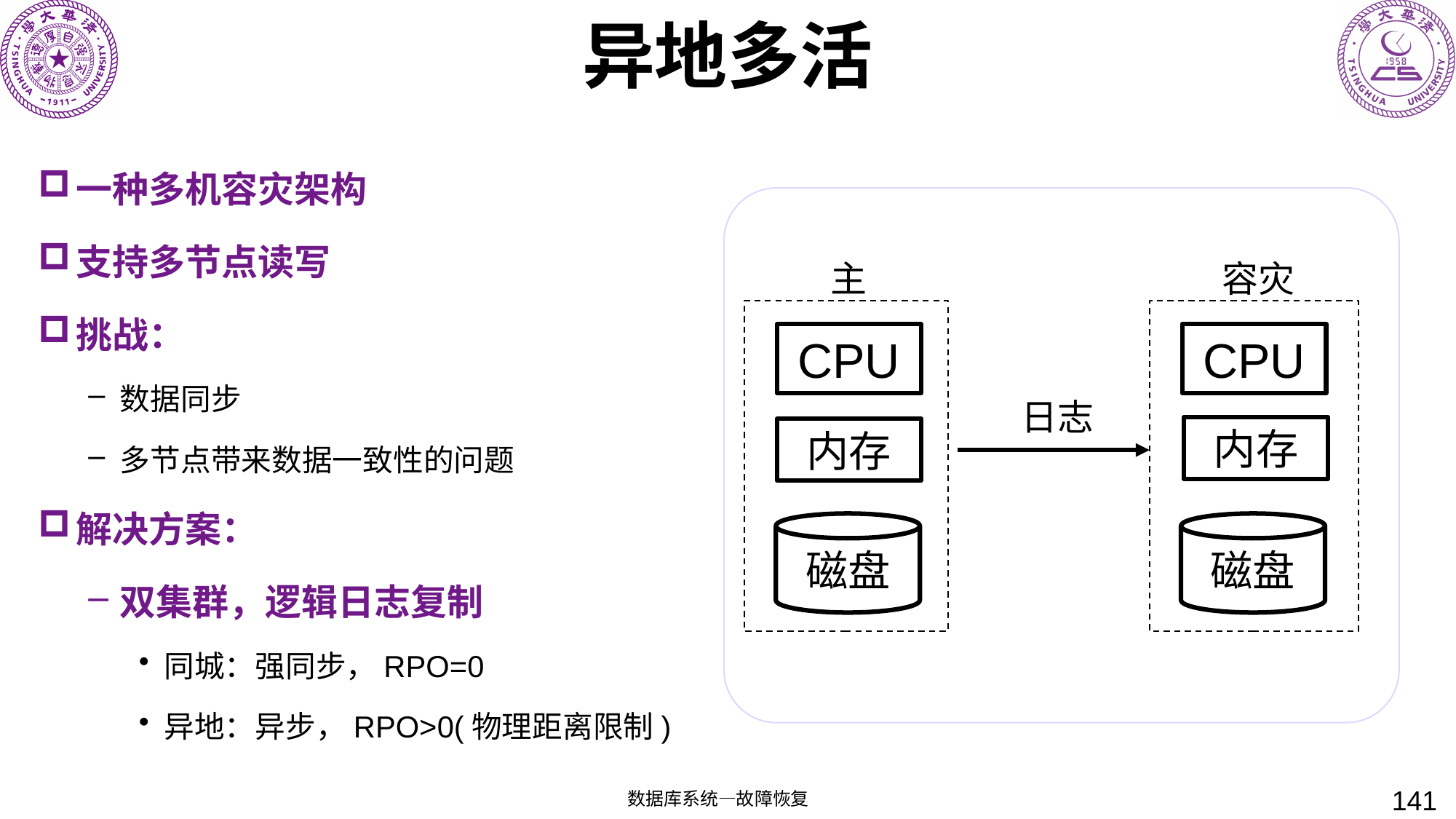

# 异地多活
一种多机容灾架构
支持多节点读写
挑战：
数据同步
多节点带来数据一致性的问题
解决方案：
双集群，逻辑日志复制
同城：强同步，RPO=0
异地：异步，RPO>0(物理距离限制)

主
容灾

CPU
CPU
日志
内存
内存
磁盘
磁盘
141
数据库系统—故障恢复